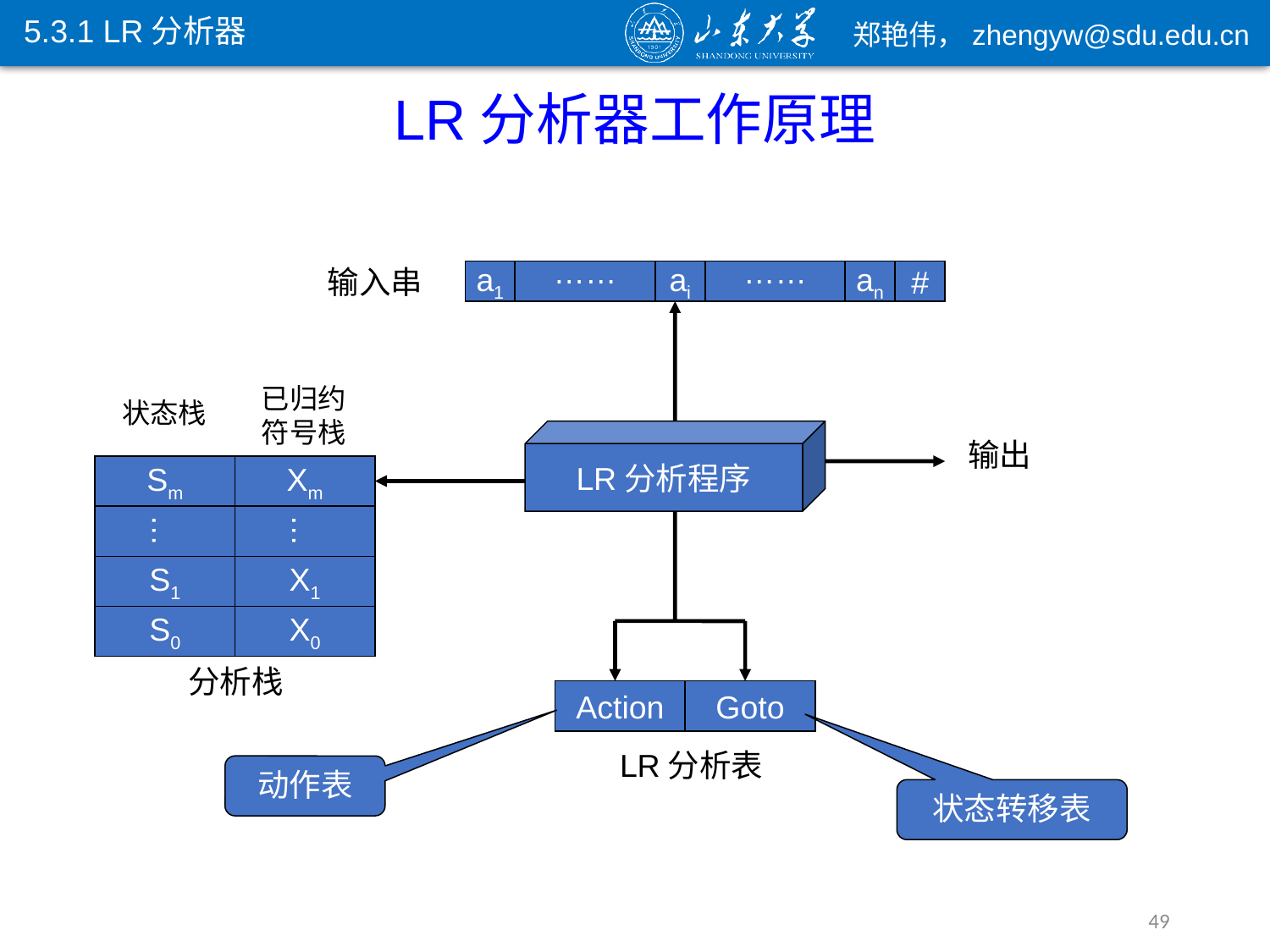

5.3.1 LR分析器
LR分析器工作原理
输入串
a1
……
ai
……
an
#

已归约
符号栈
状态栈
Sm
Xm
…
…
S1
X1
S0
X0
分析栈
LR分析程序
输出

Action
Goto
分析表
LR分析表
动作表
状态转移表
49